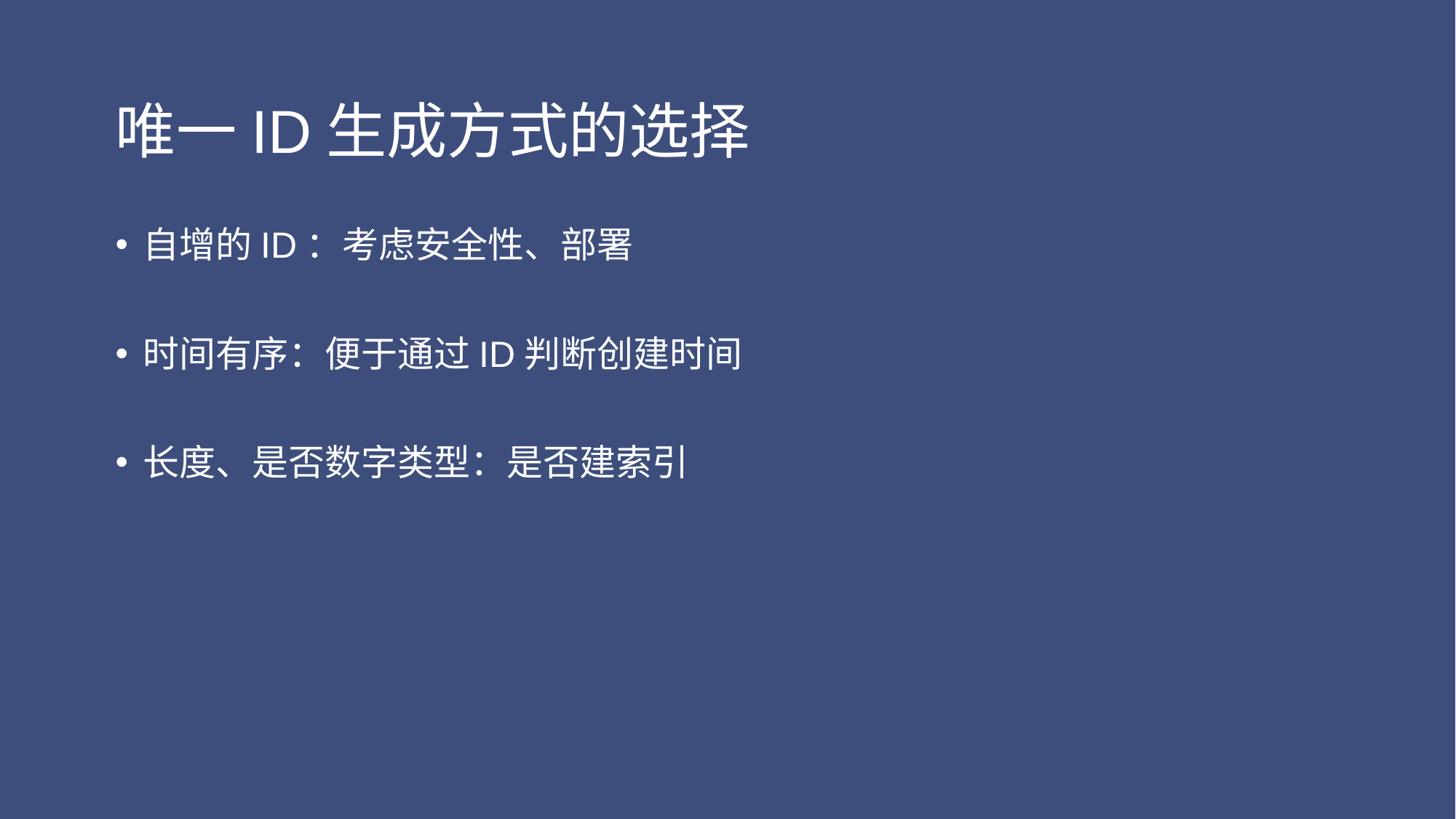

# 唯一ID生成方式的选择
自增的ID：考虑安全性、部署

时间有序：便于通过ID判断创建时间

长度、是否数字类型：是否建索引